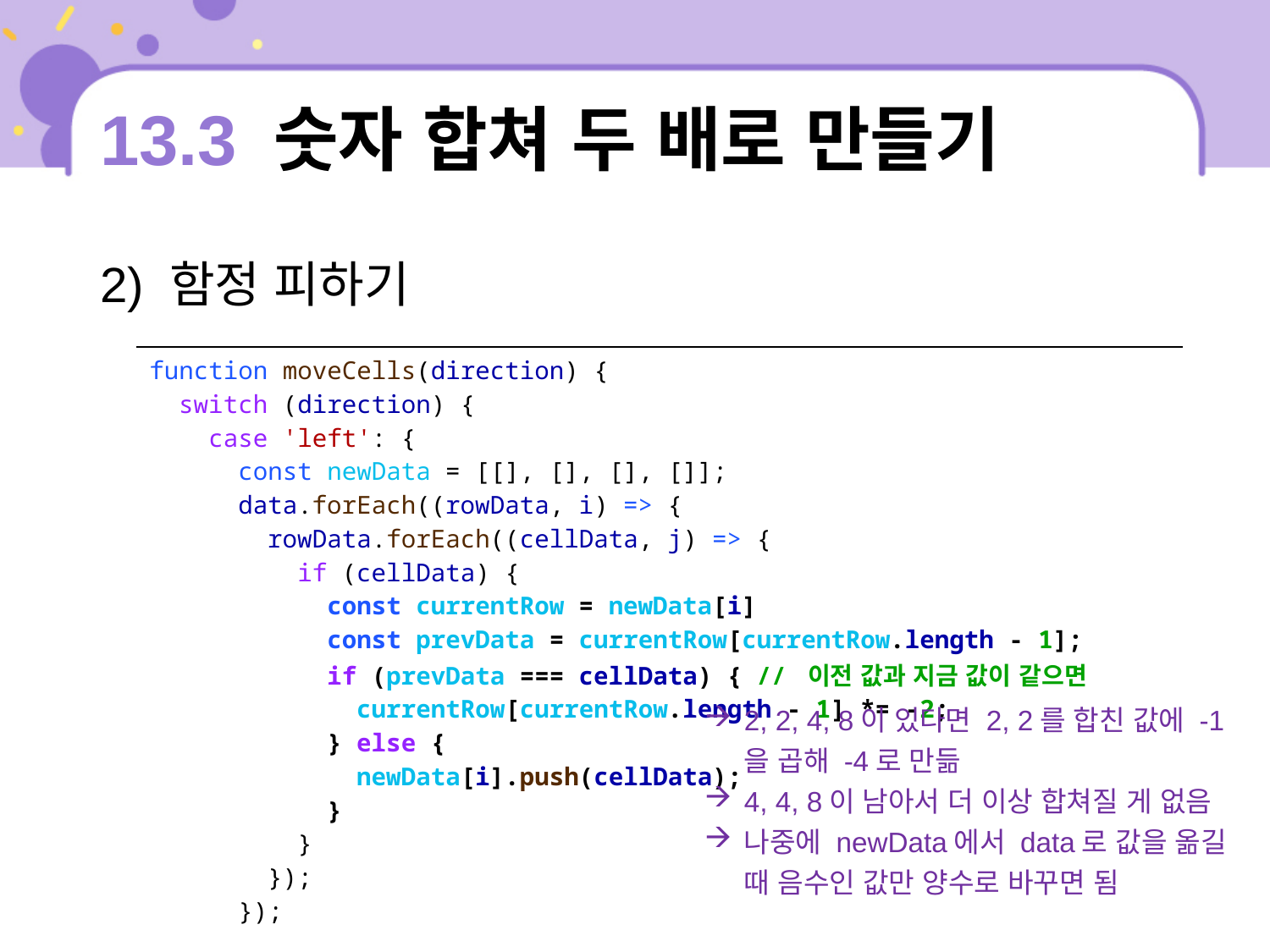

# 13.3 숫자 합쳐 두 배로 만들기
2) 함정 피하기
| function moveCells(direction) { switch (direction) { case 'left': { const newData = [[], [], [], []]; data.forEach((rowData, i) => { rowData.forEach((cellData, j) => { if (cellData) { const currentRow = newData[i] const prevData = currentRow[currentRow.length - 1]; if (prevData === cellData) { // 이전 값과 지금 값이 같으면 currentRow[currentRow.length - 1] \*= -2; } else { newData[i].push(cellData); } } }); }); |
| --- |
2, 2, 4, 8이 있다면 2, 2를 합친 값에 -1을 곱해 -4로 만듦
4, 4, 8이 남아서 더 이상 합쳐질 게 없음
나중에 newData에서 data로 값을 옮길 때 음수인 값만 양수로 바꾸면 됨